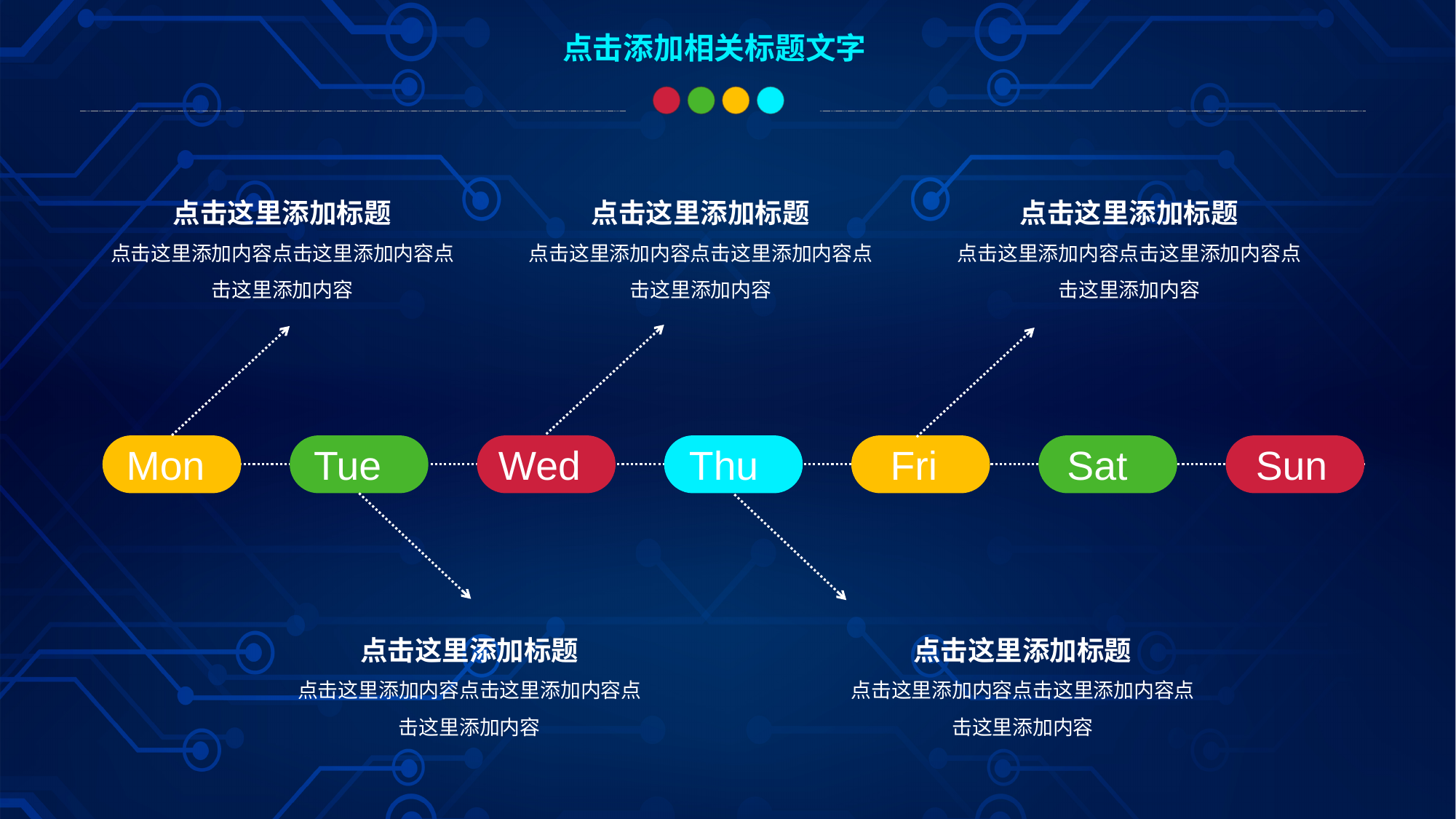

点击添加相关标题文字
点击这里添加标题
点击这里添加内容点击这里添加内容点击这里添加内容
点击这里添加标题
点击这里添加内容点击这里添加内容点击这里添加内容
点击这里添加标题
点击这里添加内容点击这里添加内容点击这里添加内容
Mon
Tue
Wed
Thu
Fri
Sat
Sun

点击这里添加标题
点击这里添加内容点击这里添加内容点击这里添加内容
点击这里添加标题
点击这里添加内容点击这里添加内容点击这里添加内容